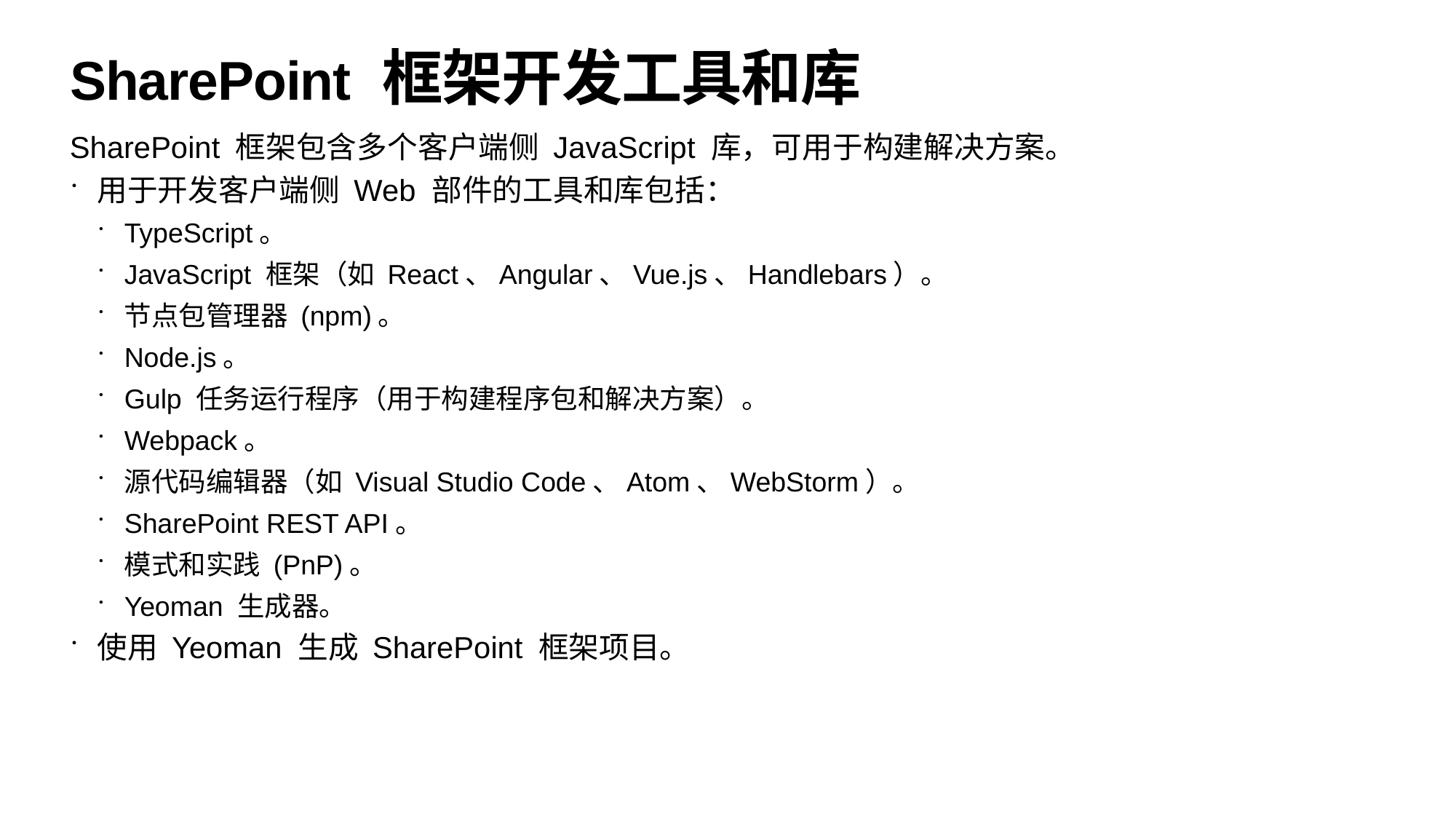

# SharePoint 框架开发工具和库
SharePoint 框架包含多个客户端侧 JavaScript 库，可用于构建解决方案。
用于开发客户端侧 Web 部件的工具和库包括：
TypeScript。
JavaScript 框架（如 React、Angular、Vue.js、Handlebars）。
节点包管理器 (npm)。
Node.js。
Gulp 任务运行程序（用于构建程序包和解决方案）。
Webpack。
源代码编辑器（如 Visual Studio Code、Atom、WebStorm）。
SharePoint REST API。
模式和实践 (PnP)。
Yeoman 生成器。
使用 Yeoman 生成 SharePoint 框架项目。